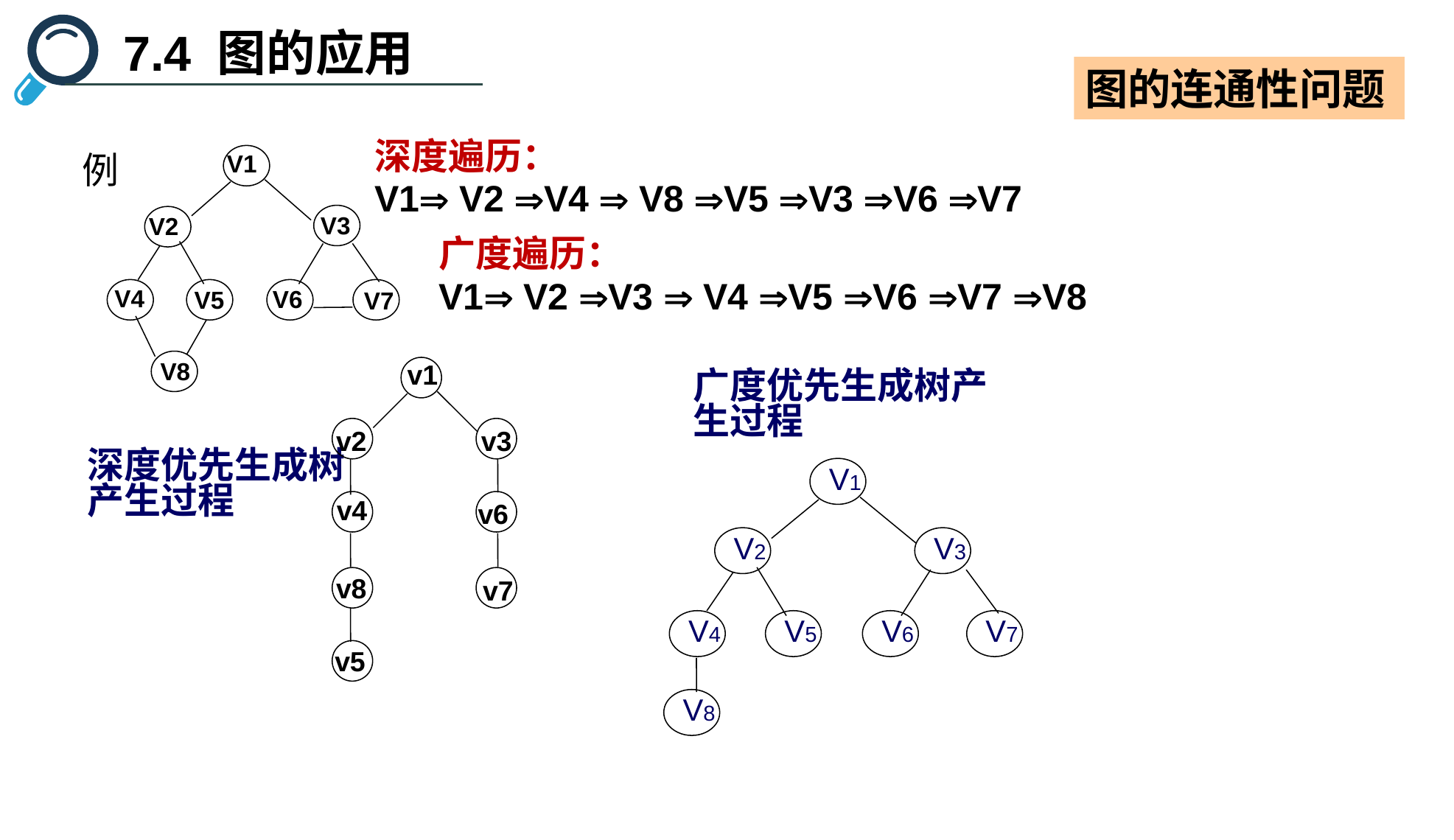

7.4 图的应用
图的连通性问题
深度遍历：
V1⇒ V2 ⇒V4 ⇒ V8 ⇒V5 ⇒V3 ⇒V6 ⇒V7

例

V1
V3
V2
V4
V6
V5
V7
V8
广度遍历：
V1⇒ V2 ⇒V3 ⇒ V4 ⇒V5 ⇒V6 ⇒V7 ⇒V8
v1

v3
v2
v4
v6
v8
v7
v5
广度优先生成树产生过程
深度优先生成树产生过程
V1

V2
V3

V4
V5
V6
V7

V8